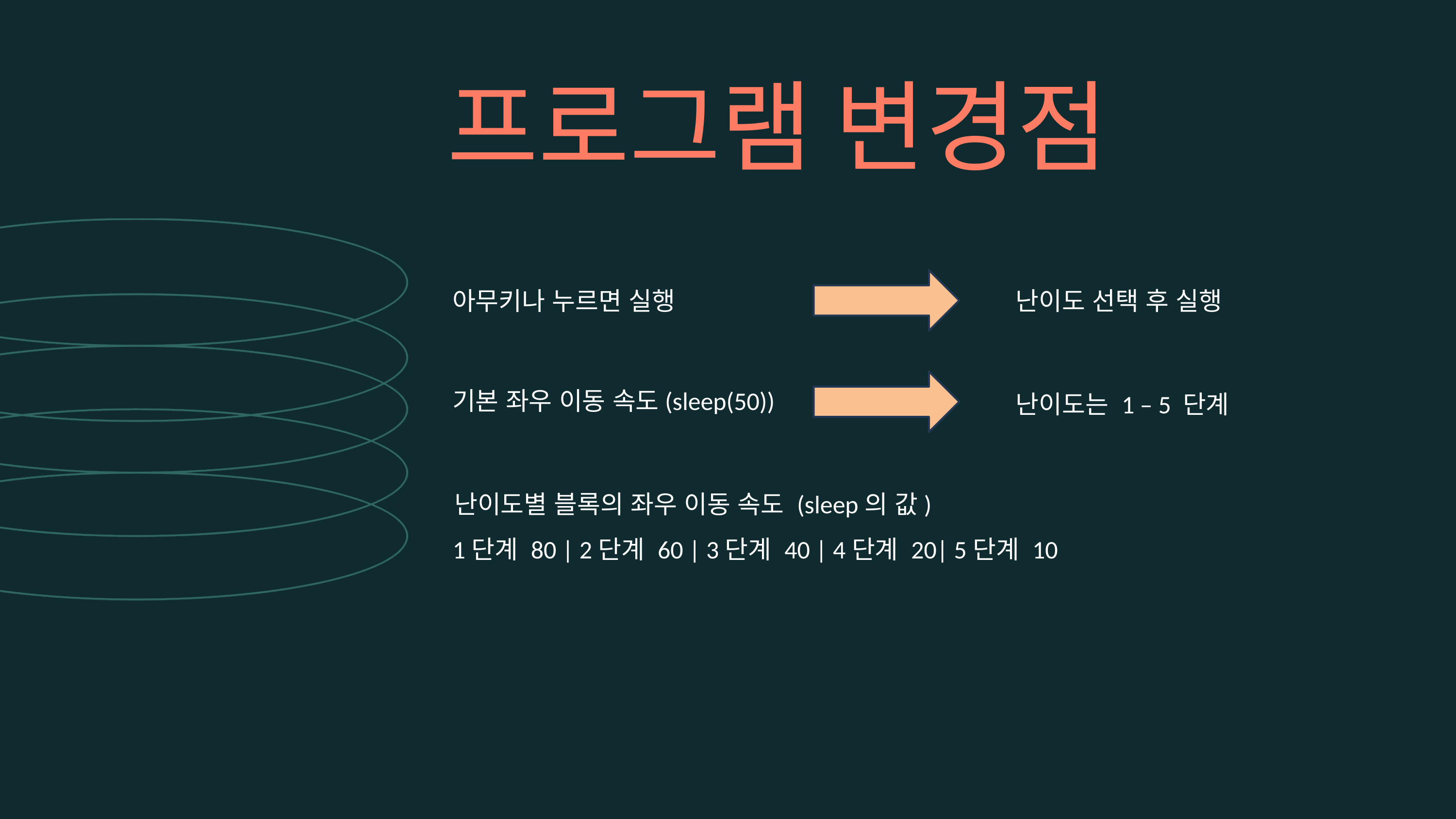

프로그램 변경점

아무키나 누르면 실행
난이도 선택 후 실행

기본 좌우 이동 속도(sleep(50))
난이도는 1 – 5 단계
난이도별 블록의 좌우 이동 속도 (sleep의 값)
1단계 80 | 2단계 60 | 3단계 40 | 4단계 20| 5단계 10